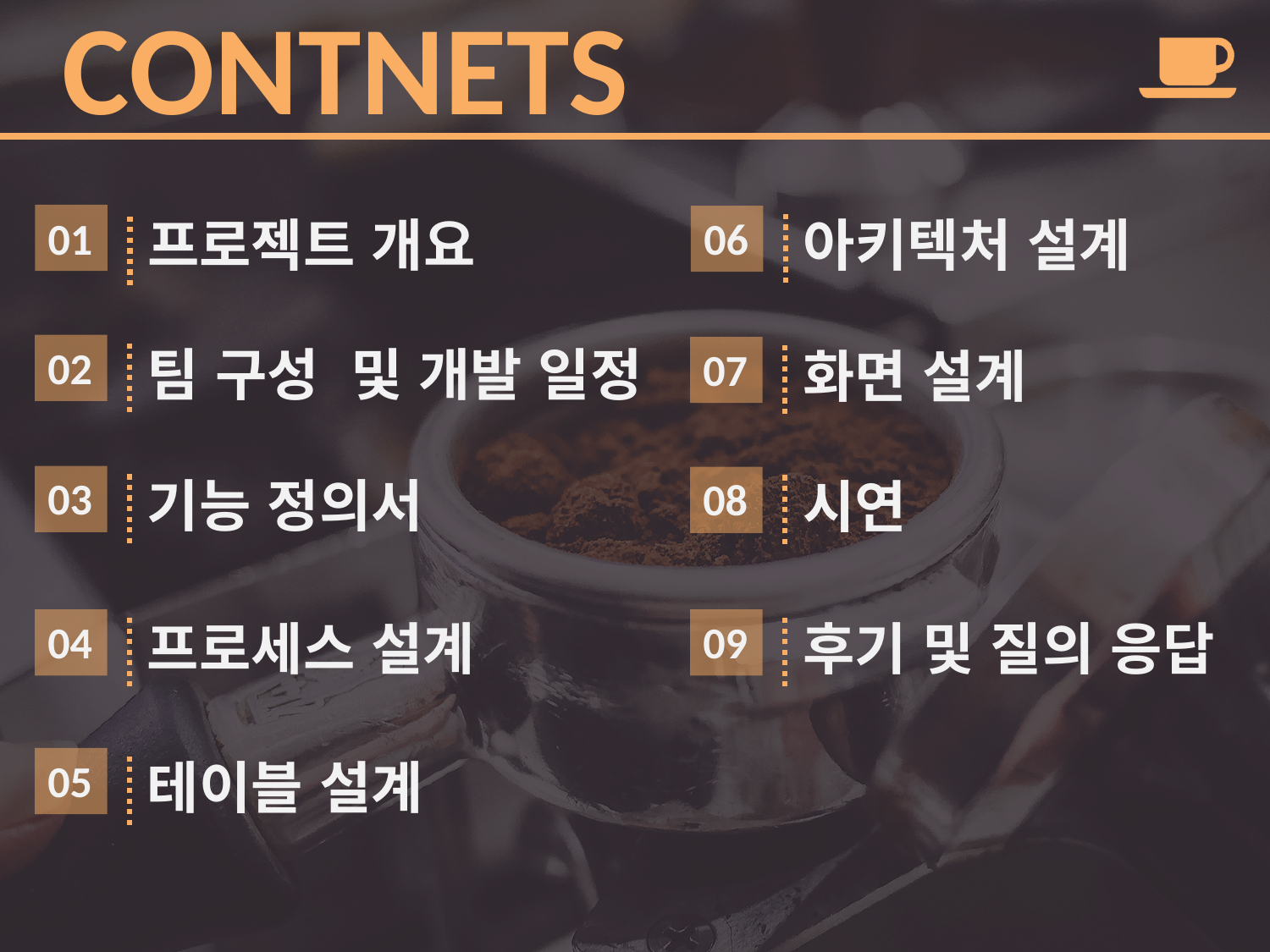

# CONTNETS
프로젝트 개요

01
아키텍처 설계
06

팀 구성  및 개발 일정
02

화면 설계
07

기능 정의서
03

시연
08

프로세스 설계
04

후기 및 질의 응답
09

테이블 설계
05